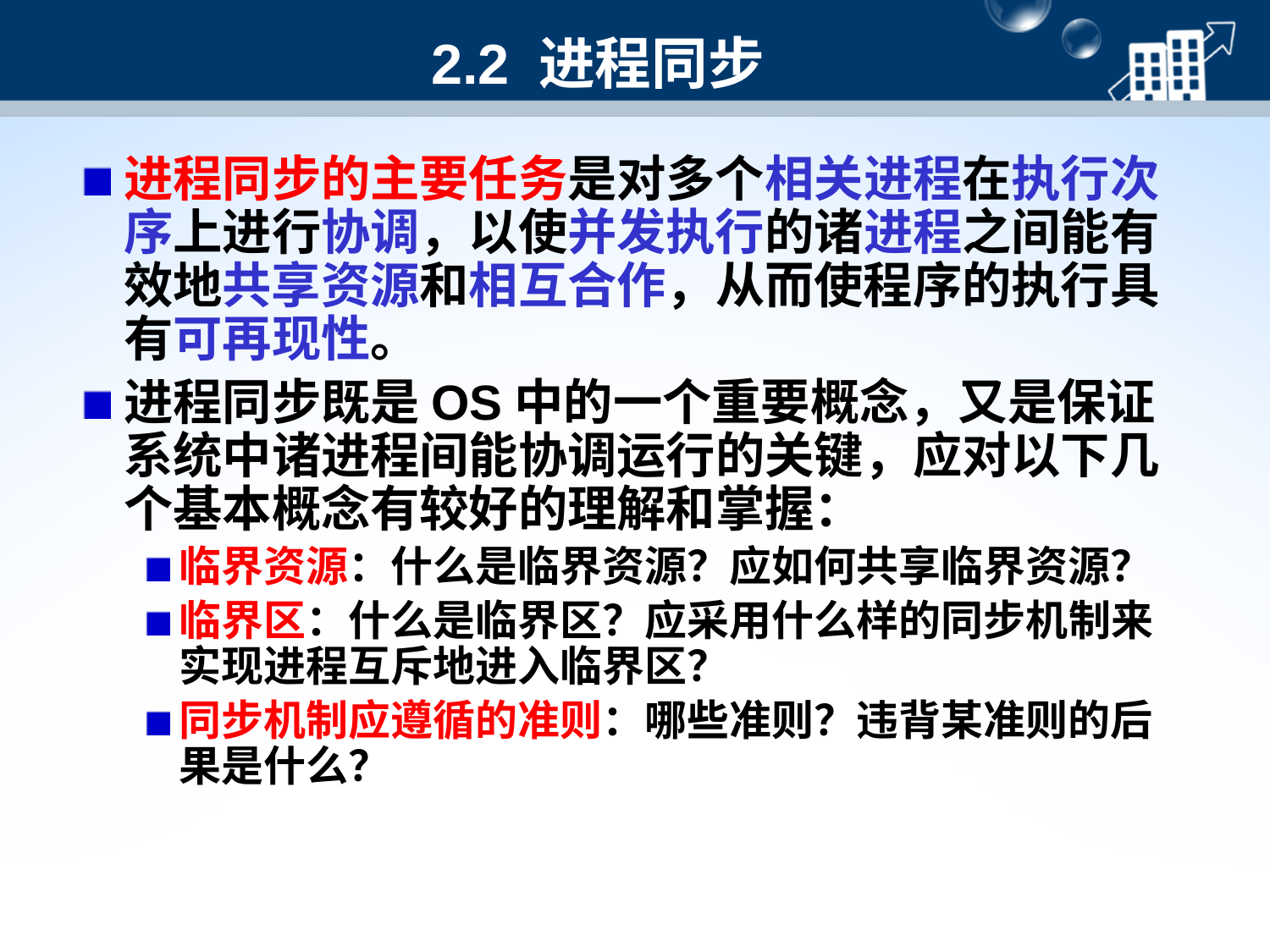

# 2.2 进程同步
进程同步的主要任务是对多个相关进程在执行次序上进行协调，以使并发执行的诸进程之间能有效地共享资源和相互合作，从而使程序的执行具有可再现性。
进程同步既是OS中的一个重要概念，又是保证系统中诸进程间能协调运行的关键，应对以下几个基本概念有较好的理解和掌握：
临界资源：什么是临界资源？应如何共享临界资源？
临界区：什么是临界区？应采用什么样的同步机制来实现进程互斥地进入临界区？
同步机制应遵循的准则：哪些准则？违背某准则的后果是什么？